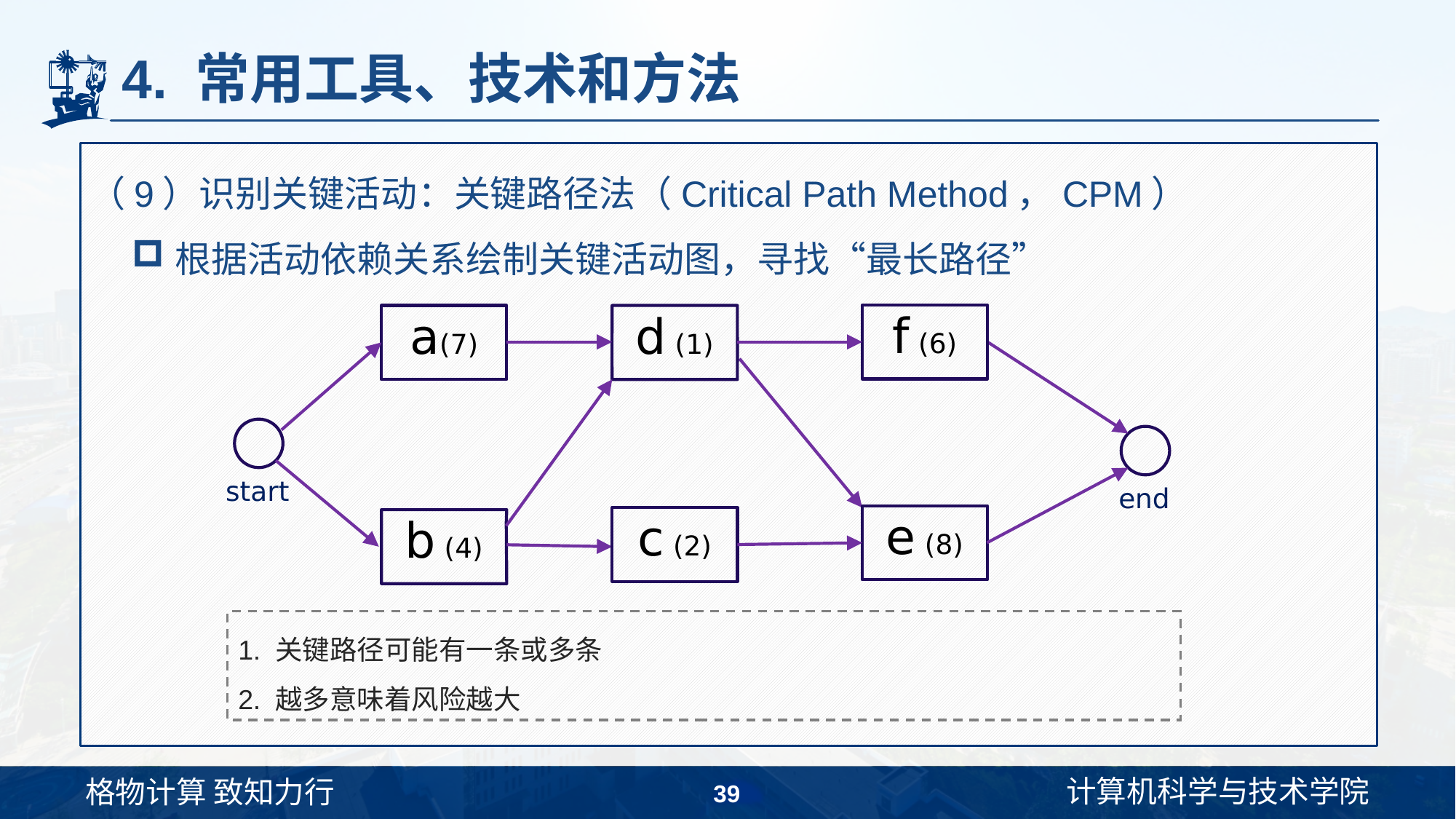

# 4. 常用工具、技术和方法
（9）识别关键活动：关键路径法（Critical Path Method，CPM）
根据活动依赖关系绘制关键活动图，寻找“最长路径”

f (6)
a(7)
d (1)

start

end
e (8)
c (2)
b (4)
1. 关键路径可能有一条或多条
2. 越多意味着风险越大
39